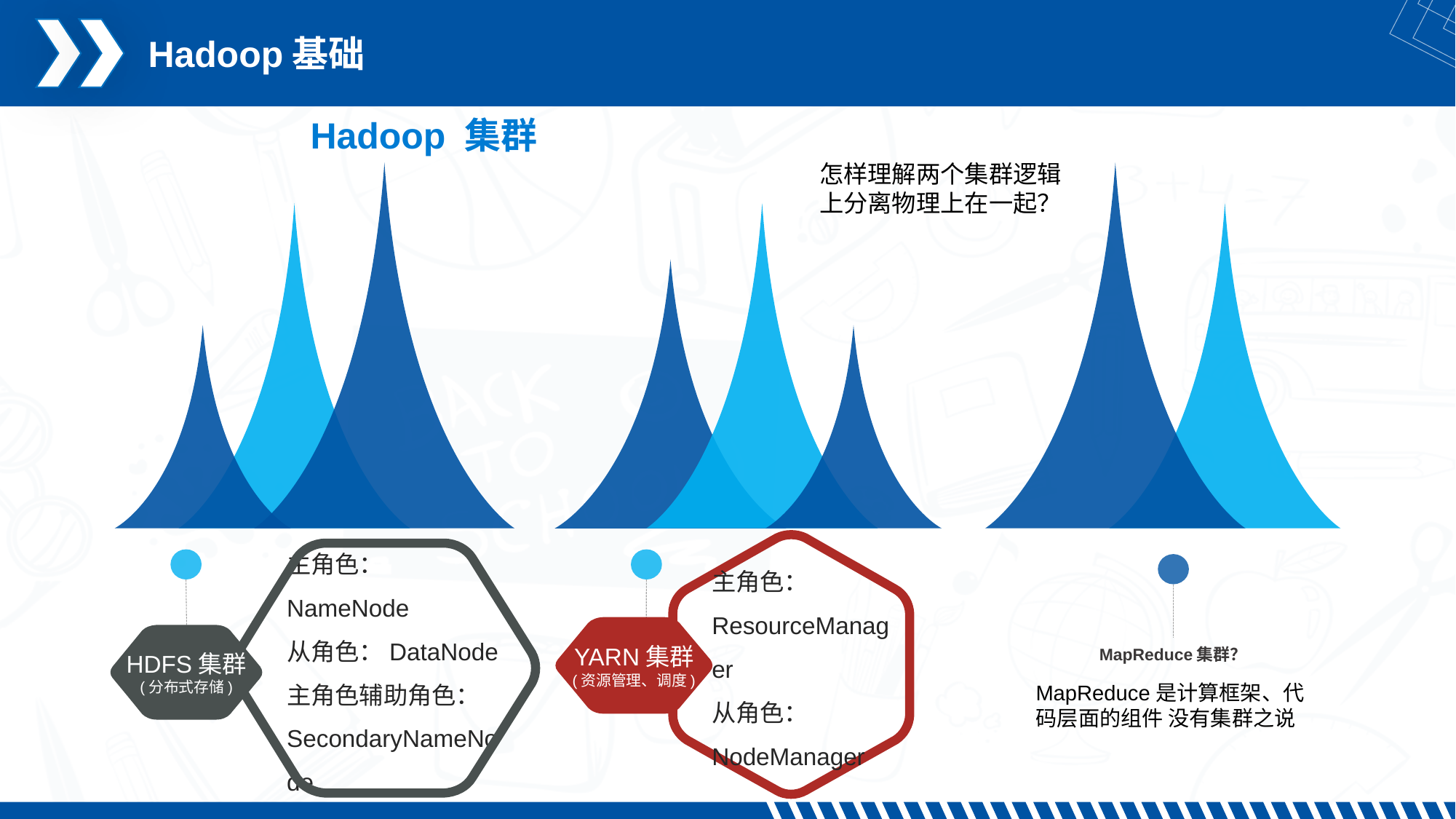

Hadoop基础
Hadoop 集群
怎样理解两个集群逻辑上分离物理上在一起？

主角色：ResourceManager
从角色：NodeManager
主角色：NameNode
从角色：DataNode
主角色辅助角色：
SecondaryNameNode
MapReduce集群？
YARN集群
(资源管理、调度)
HDFS集群
(分布式存储)
MapReduce是计算框架、代码层面的组件 没有集群之说